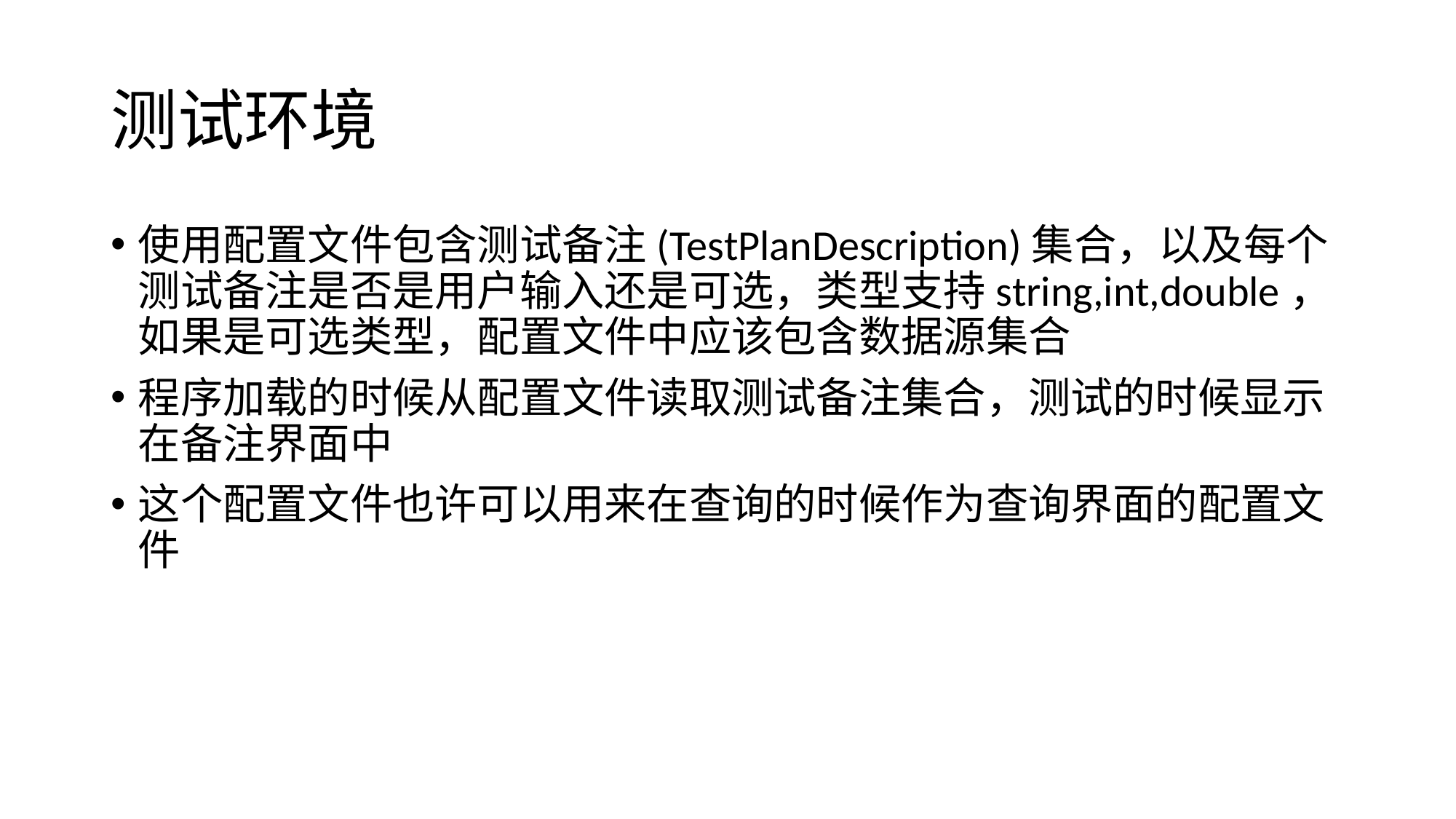

# 测试环境
使用配置文件包含测试备注(TestPlanDescription)集合，以及每个测试备注是否是用户输入还是可选，类型支持string,int,double，如果是可选类型，配置文件中应该包含数据源集合
程序加载的时候从配置文件读取测试备注集合，测试的时候显示在备注界面中
这个配置文件也许可以用来在查询的时候作为查询界面的配置文件